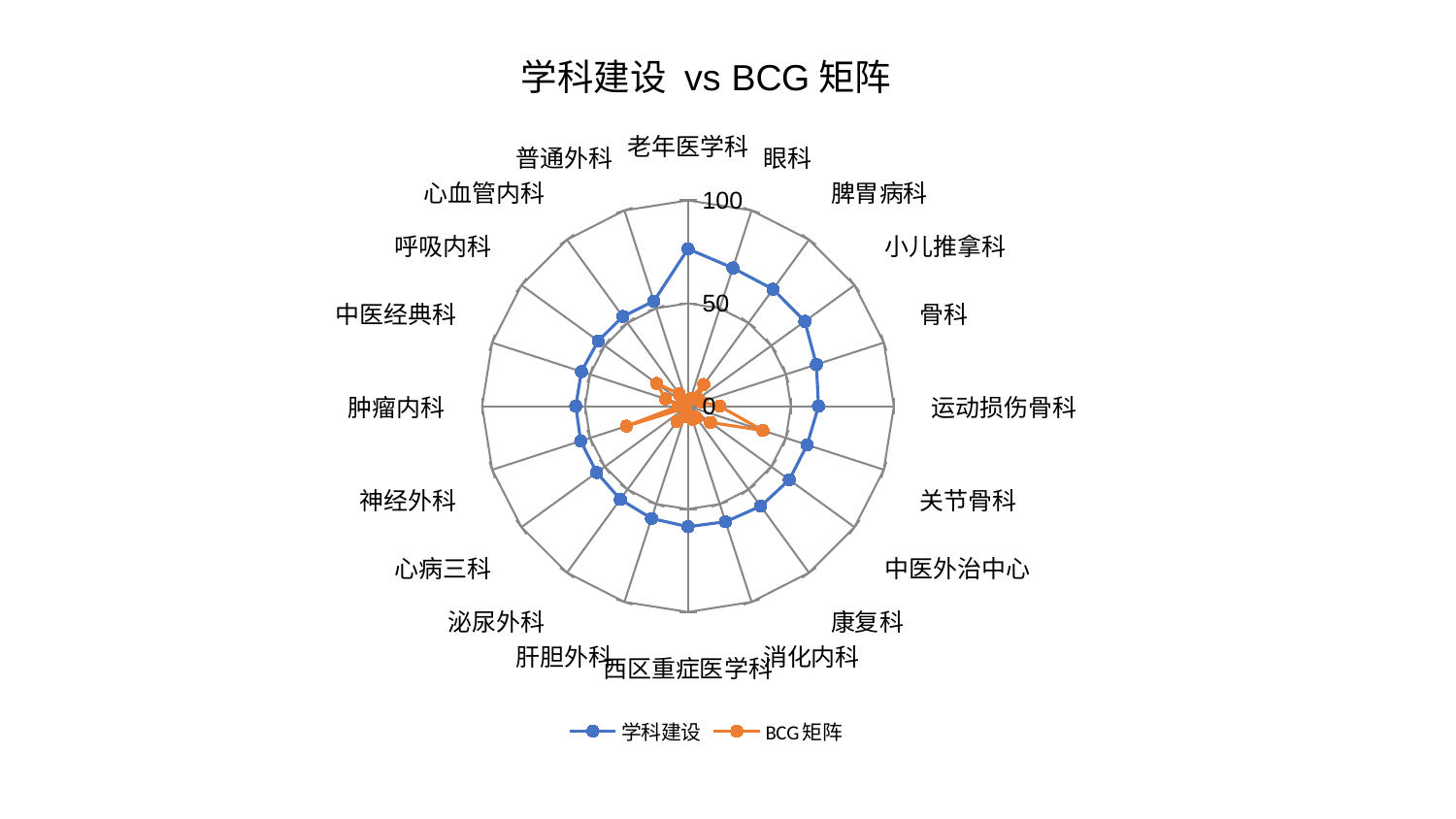

### Chart: 学科建设 vs BCG矩阵

| Category | 学科建设 | BCG矩阵 |
|---|---|---|
| 老年医学科 | 76.43719622291691 | 2.8849056431888433 |
| 眼科 | 70.60703573795948 | 4.0591976193453725 |
| 脾胃病科 | 70.24403051827142 | 13.072650875378374 |
| 小儿推拿科 | 70.14827475219944 | 5.782601588968555 |
| 骨科 | 65.58462025318538 | 6.749537994522555 |
| 运动损伤骨科 | 63.39874454429036 | 15.408085295421557 |
| 关节骨科 | 60.85254953643142 | 38.201381910240535 |
| 中医外治中心 | 60.84445302086596 | 13.485119937171937 |
| 康复科 | 60.074311304631856 | 6.764685841299493 |
| 消化内科 | 59.060545315294 | 6.720812841260616 |
| 西区重症医学科 | 58.56042462702723 | 4.073485166706419 |
| 肝胆外科 | 57.36361561880967 | 5.245457303242757 |
| 泌尿外科 | 55.96874531312615 | 9.150655061840142 |
| 心病三科 | 54.83359223759137 | 1.4995522768044502 |
| 神经外科 | 54.803887505855194 | 31.462606449783298 |
| 肿瘤内科 | 54.500356929932394 | 4.655100918497282 |
| 中医经典科 | 54.46232808589673 | 11.47700917388848 |
| 呼吸内科 | 53.910419220245785 | 18.76315254779763 |
| 心血管内科 | 53.86004828089695 | 7.372463419823688 |
| 普通外科 | 53.657774232154004 | 2.019381803700934 |
20